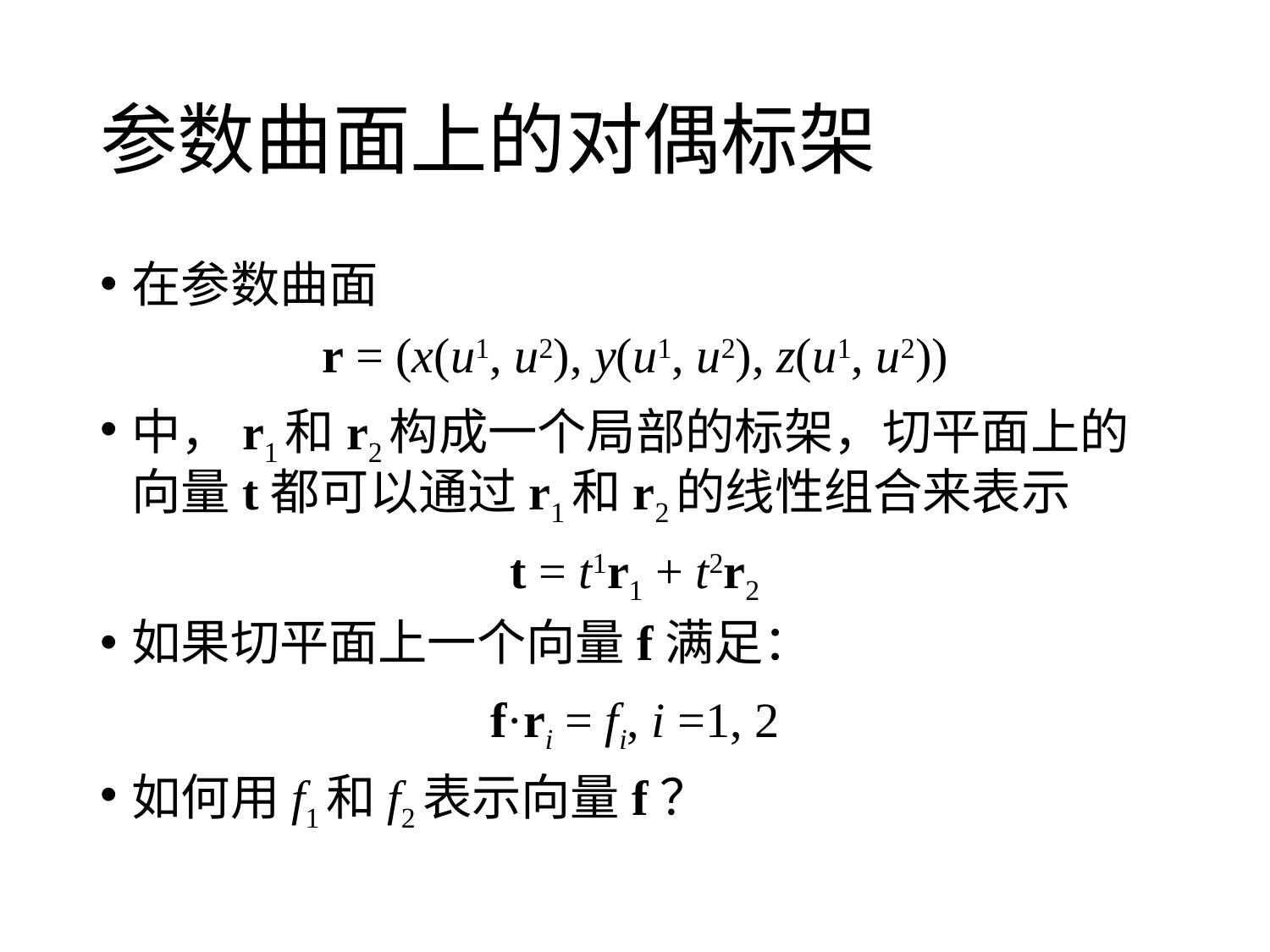

# 参数曲面上的对偶标架
在参数曲面
r = (x(u1, u2), y(u1, u2), z(u1, u2))
中，r1和r2构成一个局部的标架，切平面上的向量t都可以通过r1和r2的线性组合来表示
t = t1r1 + t2r2
如果切平面上一个向量f满足：
f·ri = fi, i =1, 2
如何用f1和f2表示向量f？